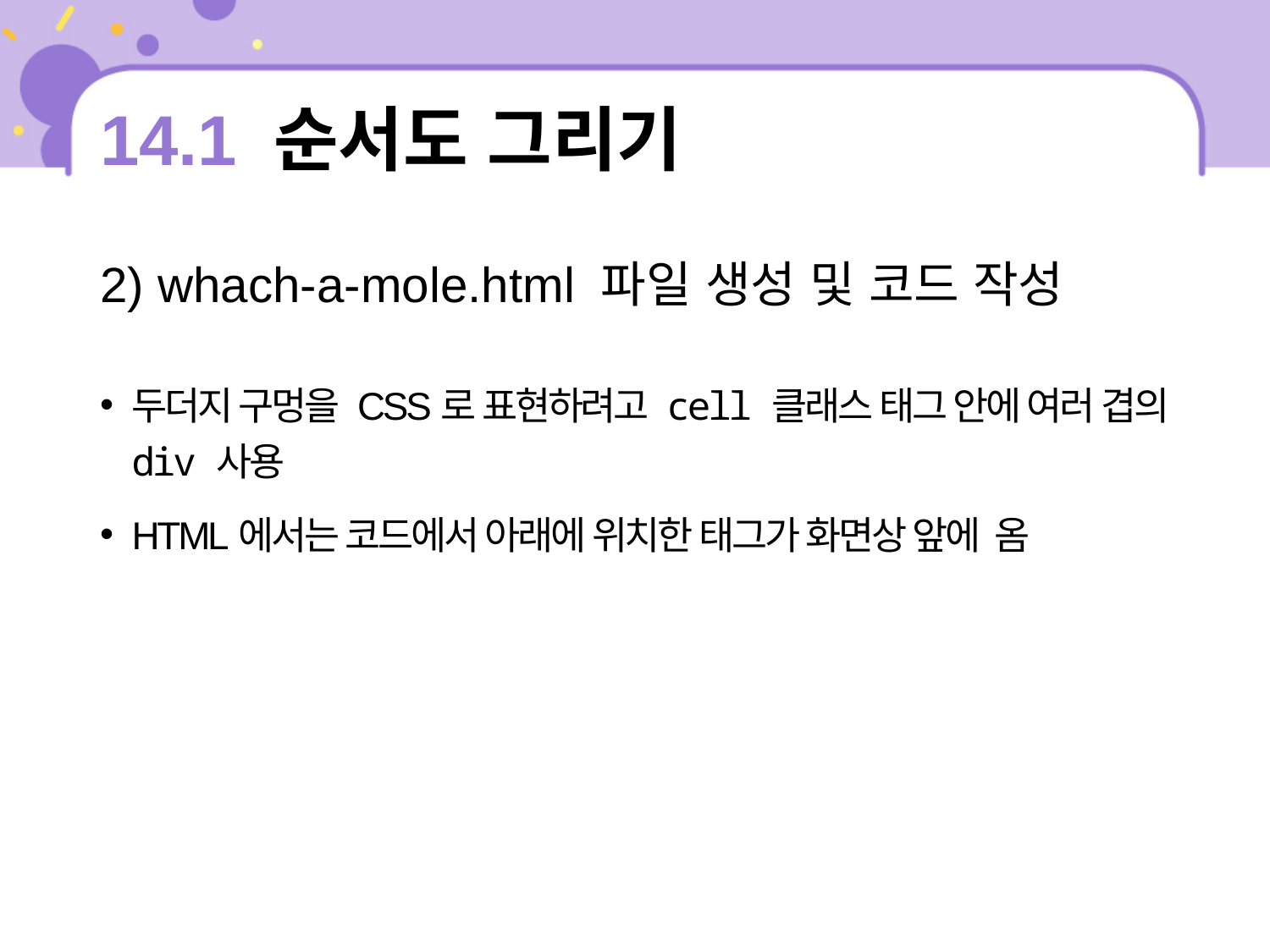

# 14.1 순서도 그리기
2) whach-a-mole.html 파일 생성 및 코드 작성

두더지 구멍을 CSS로 표현하려고 cell 클래스 태그 안에 여러 겹의 div 사용
HTML에서는 코드에서 아래에 위치한 태그가 화면상 앞에  옴